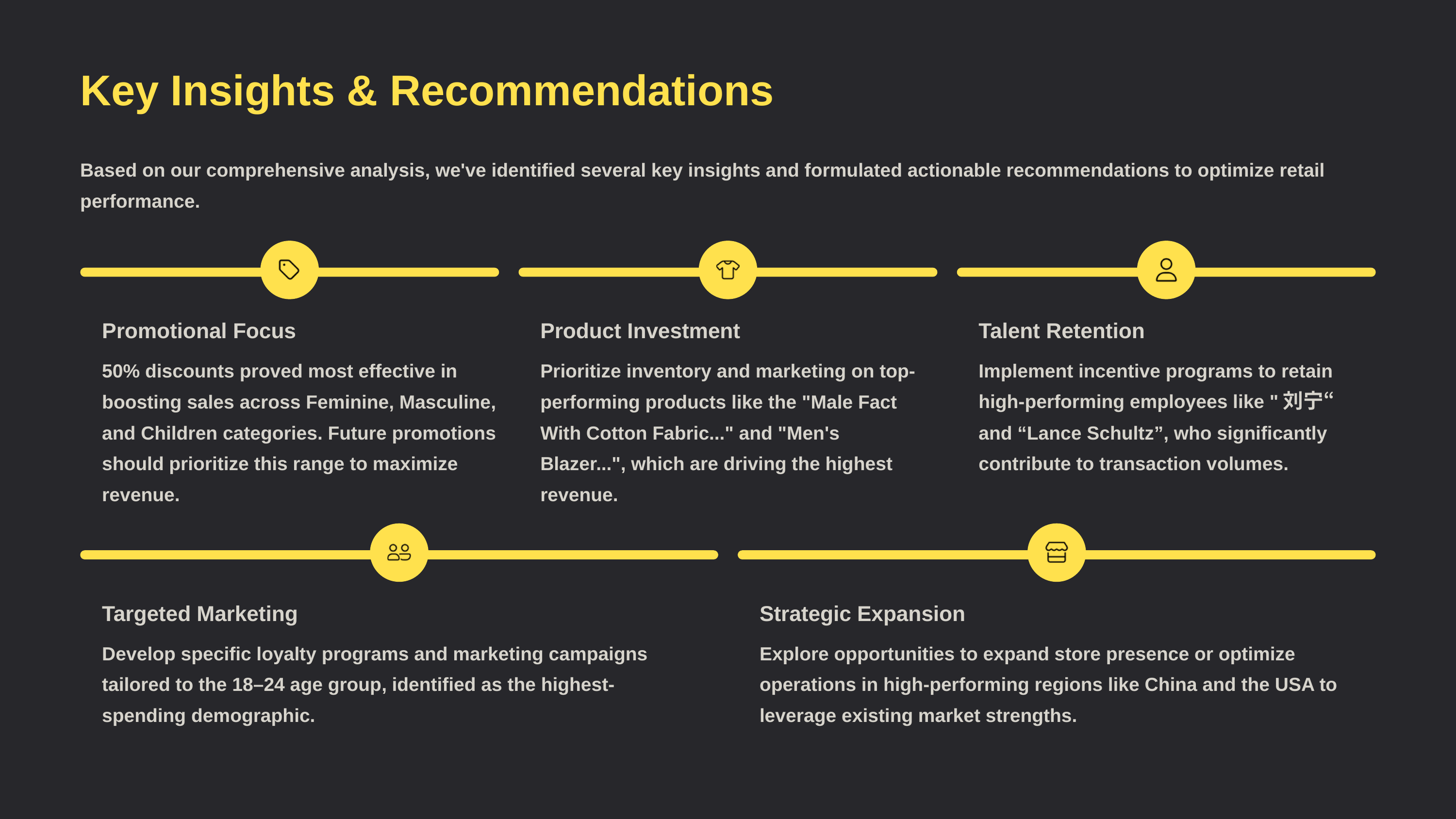

Key Insights & Recommendations
Based on our comprehensive analysis, we've identified several key insights and formulated actionable recommendations to optimize retail performance.

Product Investment
Promotional Focus
Talent Retention
50% discounts proved most effective in boosting sales across Feminine, Masculine, and Children categories. Future promotions should prioritize this range to maximize revenue.
Prioritize inventory and marketing on top-performing products like the "Male Fact With Cotton Fabric..." and "Men's Blazer...", which are driving the highest revenue.
Implement incentive programs to retain high-performing employees like "刘宁“ and “Lance Schultz”, who significantly contribute to transaction volumes.

Targeted Marketing
Strategic Expansion
Develop specific loyalty programs and marketing campaigns tailored to the 18–24 age group, identified as the highest-spending demographic.
Explore opportunities to expand store presence or optimize operations in high-performing regions like China and the USA to leverage existing market strengths.